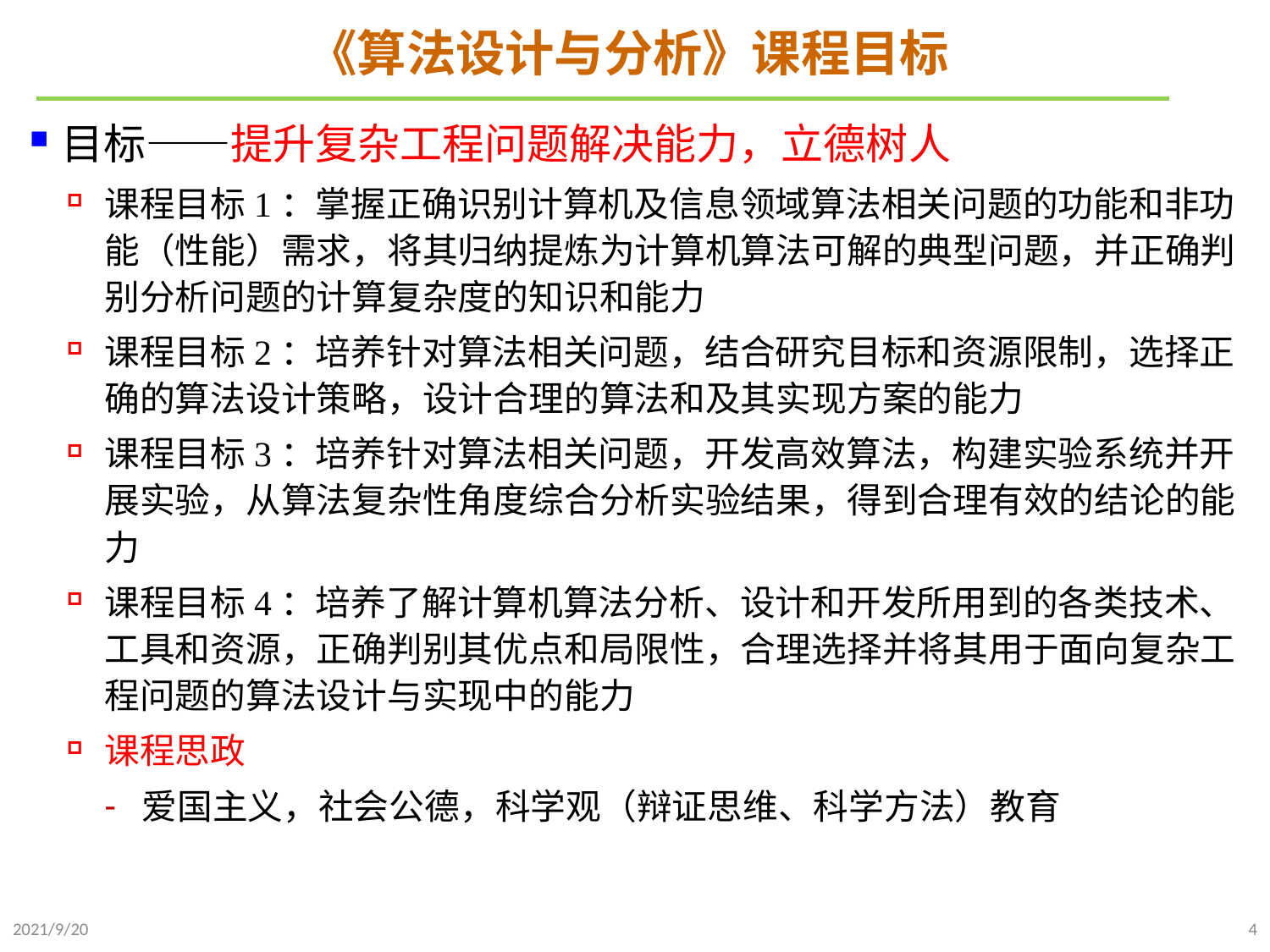

# 《算法设计与分析》课程目标
目标——提升复杂工程问题解决能力，立德树人
课程目标1：掌握正确识别计算机及信息领域算法相关问题的功能和非功能（性能）需求，将其归纳提炼为计算机算法可解的典型问题，并正确判别分析问题的计算复杂度的知识和能力
课程目标2：培养针对算法相关问题，结合研究目标和资源限制，选择正确的算法设计策略，设计合理的算法和及其实现方案的能力
课程目标3：培养针对算法相关问题，开发高效算法，构建实验系统并开展实验，从算法复杂性角度综合分析实验结果，得到合理有效的结论的能力
课程目标4：培养了解计算机算法分析、设计和开发所用到的各类技术、工具和资源，正确判别其优点和局限性，合理选择并将其用于面向复杂工程问题的算法设计与实现中的能力
课程思政
爱国主义，社会公德，科学观（辩证思维、科学方法）教育

2021/9/20
4